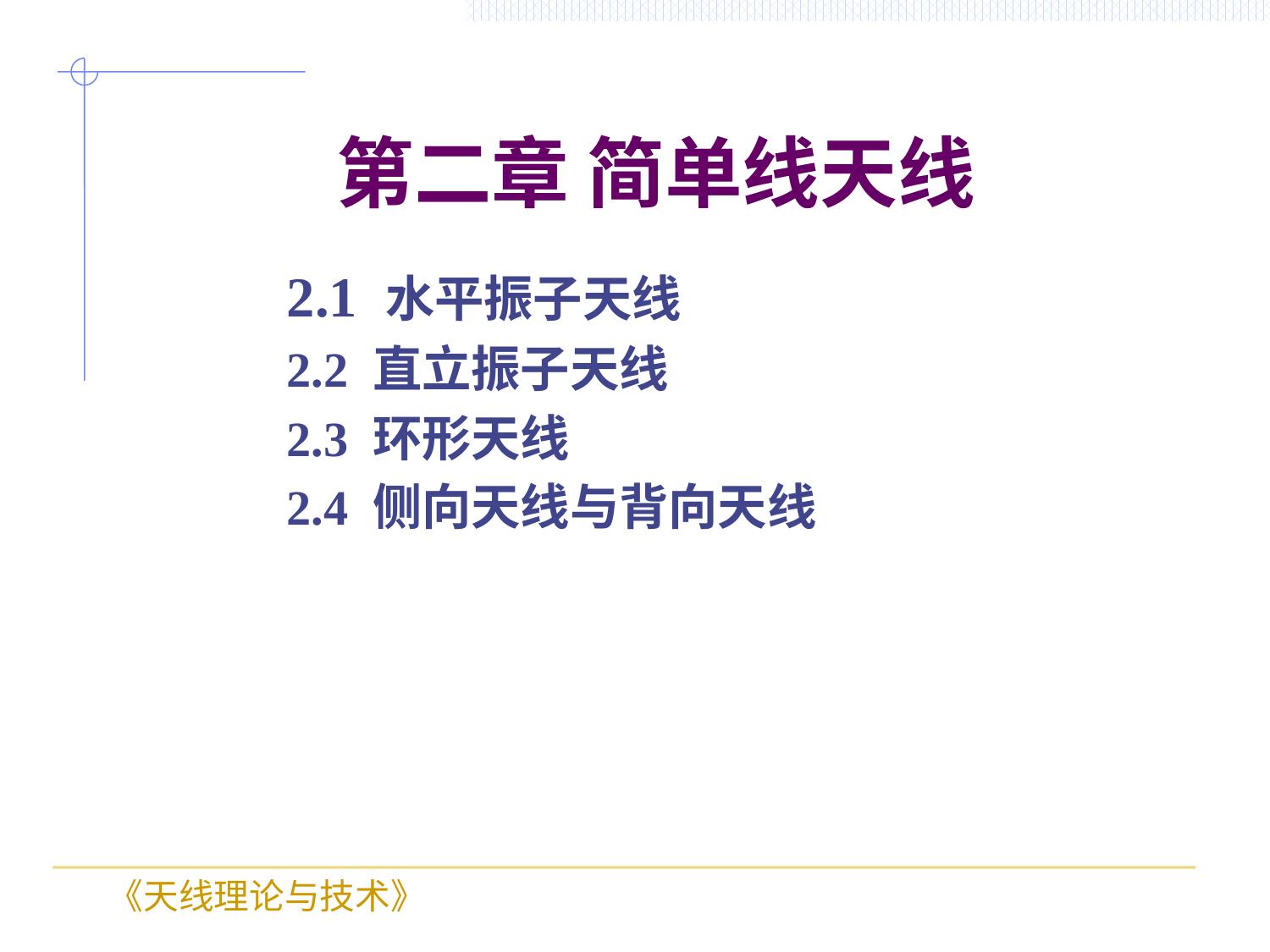

# 第二章 简单线天线
2.1 水平振子天线
2.2 直立振子天线
2.3 环形天线
2.4 侧向天线与背向天线